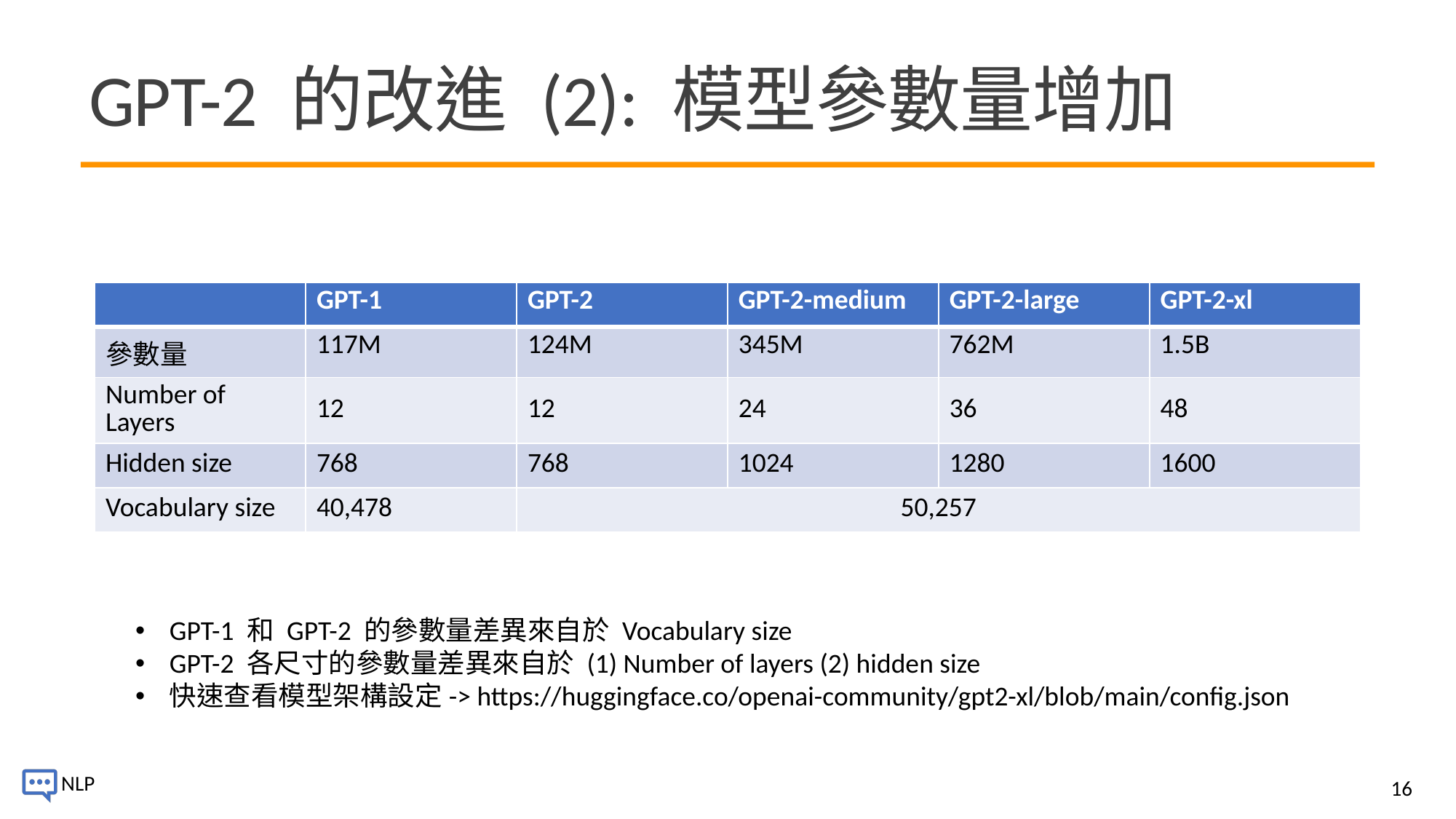

# GPT-2 的改進 (2): 模型參數量增加
|  | GPT-1 | GPT-2 | GPT-2-medium | GPT-2-large | GPT-2-xl |
| --- | --- | --- | --- | --- | --- |
| 參數量 | 117M | 124M | 345M | 762M | 1.5B |
| Number of Layers | 12 | 12 | 24 | 36 | 48 |
| Hidden size | 768 | 768 | 1024 | 1280 | 1600 |
| Vocabulary size | 40,478 | 50,257 |  |  |  |
GPT-1 和 GPT-2 的參數量差異來自於 Vocabulary size
GPT-2 各尺寸的參數量差異來自於 (1) Number of layers (2) hidden size
快速查看模型架構設定-> https://huggingface.co/openai-community/gpt2-xl/blob/main/config.json
16